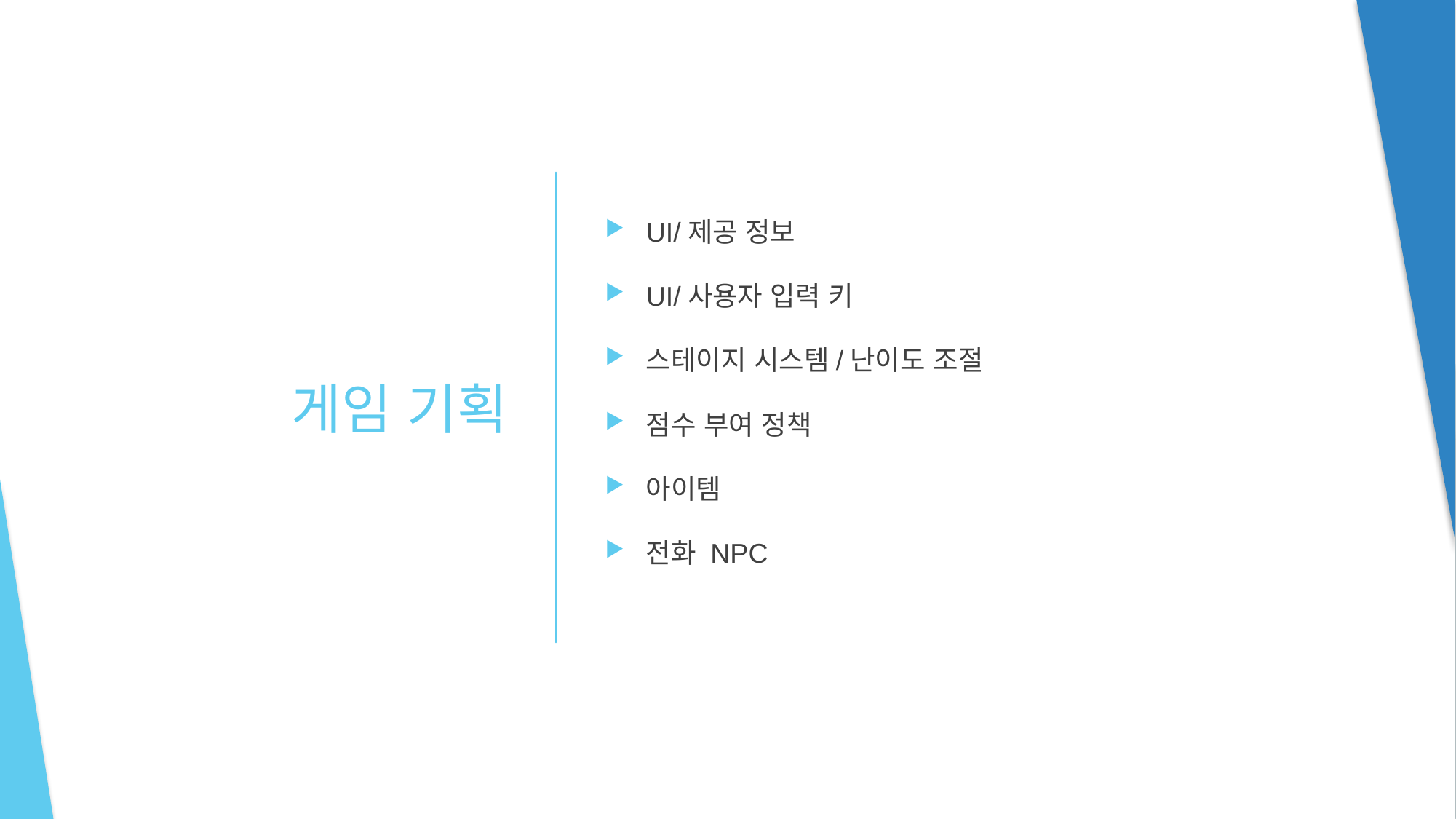

UI/제공 정보
UI/사용자 입력 키
스테이지 시스템/난이도 조절
점수 부여 정책
아이템
전화 NPC

# 게임 기획